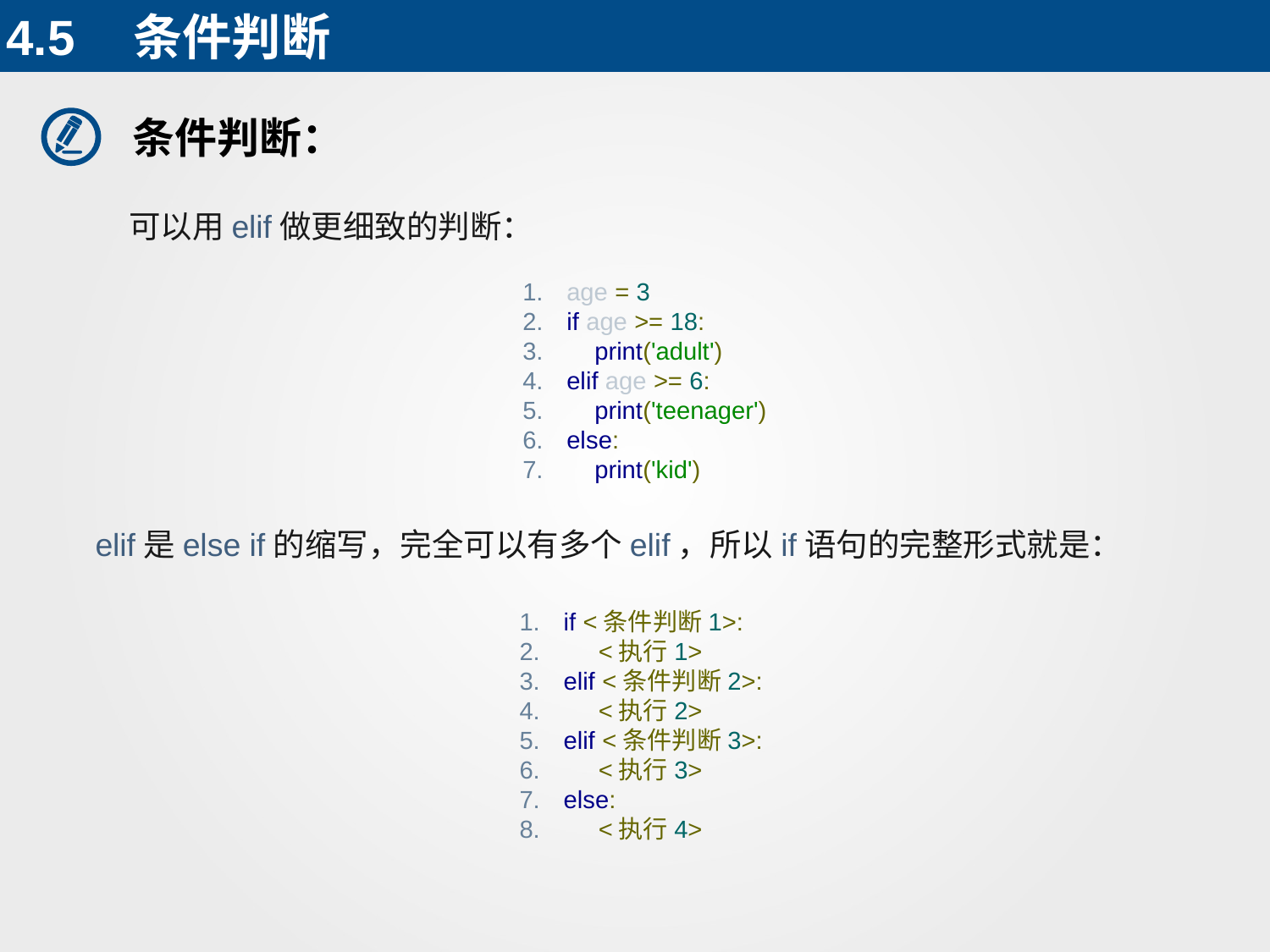

4.5	条件判断
条件判断：

可以用elif做更细致的判断：
age = 3
if age >= 18:
    print('adult')
elif age >= 6:
    print('teenager')
else:
    print('kid')
elif是else if的缩写，完全可以有多个elif，所以if语句的完整形式就是：
if <条件判断1>:
     <执行1>
elif <条件判断2>:
     <执行2>
elif <条件判断3>:
     <执行3>
else:
     <执行4>